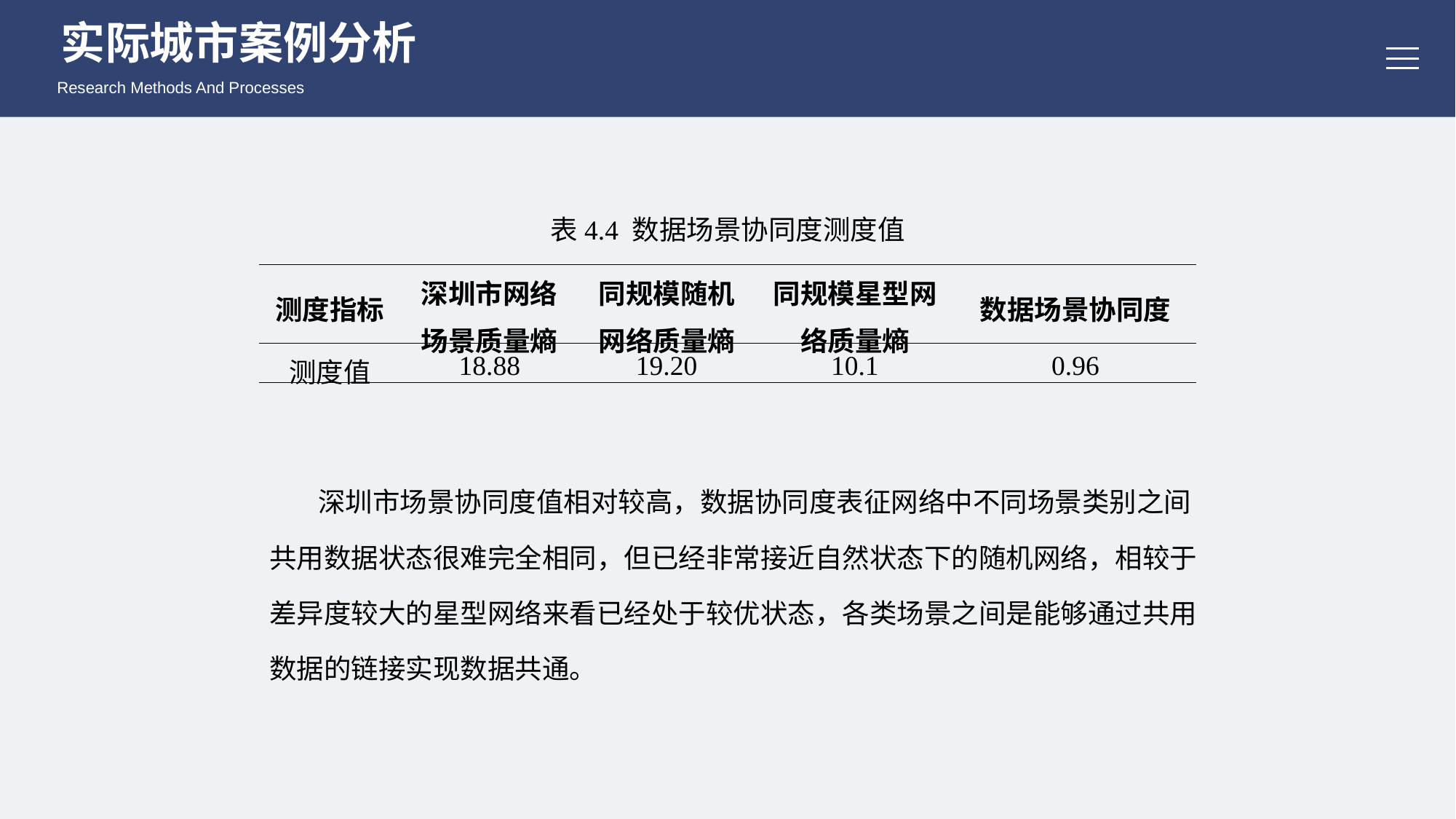

实际城市案例分析
Research Methods And Processes
表4.4 数据场景协同度测度值
| 测度指标 | 深圳市网络场景质量熵 | 同规模随机网络质量熵 | 同规模星型网络质量熵 | 数据场景协同度 |
| --- | --- | --- | --- | --- |
| 测度值 | 18.88 | 19.20 | 10.1 | 0.96 |
深圳市场景协同度值相对较高，数据协同度表征网络中不同场景类别之间共用数据状态很难完全相同，但已经非常接近自然状态下的随机网络，相较于差异度较大的星型网络来看已经处于较优状态，各类场景之间是能够通过共用数据的链接实现数据共通。